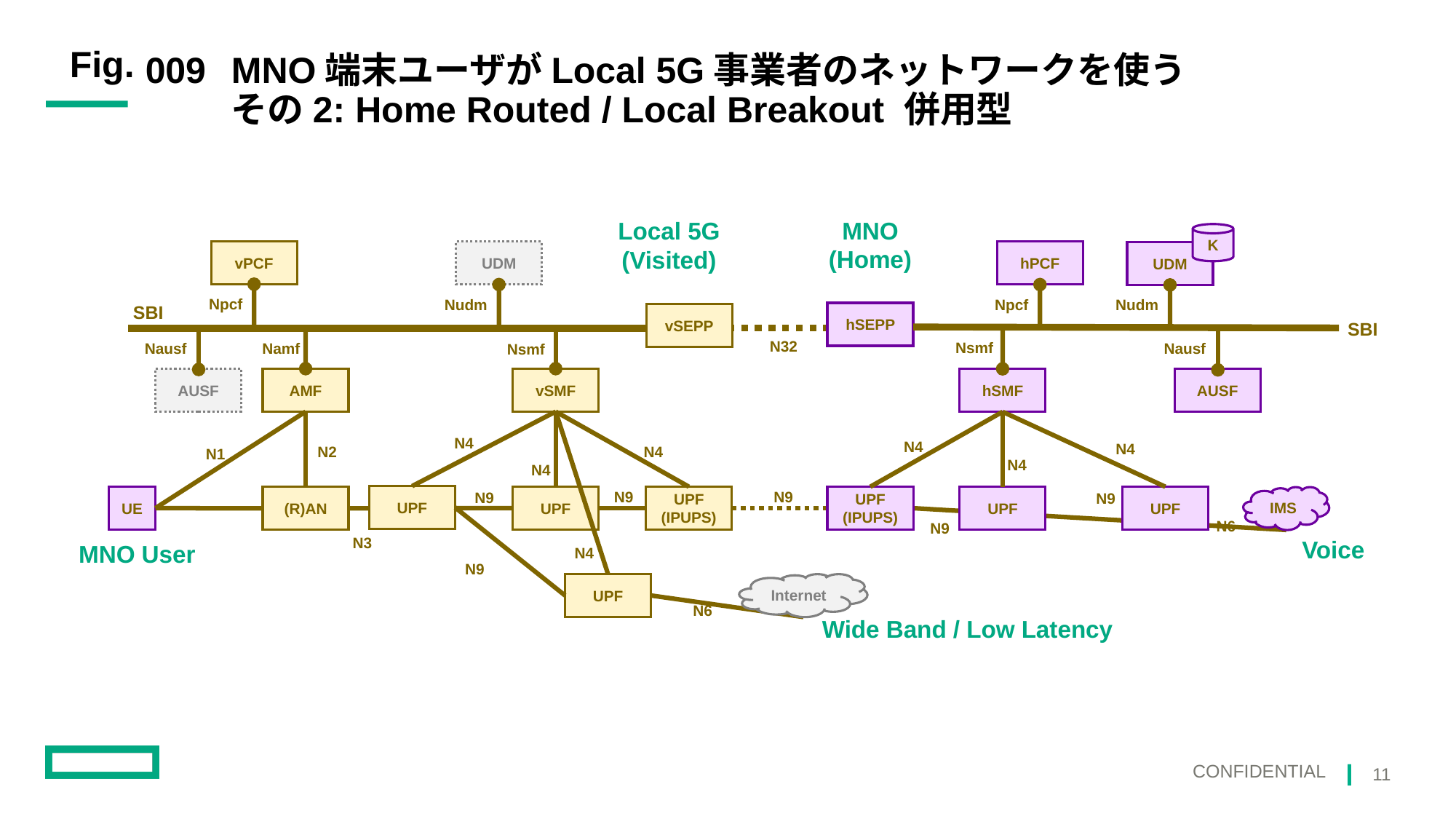

009
# MNO端末ユーザがLocal 5G事業者のネットワークを使う その2: Home Routed / Local Breakout 併用型
MNO
(Home)
Local 5G
(Visited)
K
vPCF
UDM
hPCF
UDM
Npcf
Nudm
Npcf
Nudm
SBI
hSEPP
vSEPP
SBI
N32
Nsmf
Nausf
Namf
Nausf
Nsmf
AUSF
AMF
vSMF
hSMF
AUSF
N4
N4
N4
N2
N4
N1
N4
N4
N9
N9
N9
N9
UPF
UE
UPF
UPF
(IPUPS)
UPF
(IPUPS)
UPF
(R)AN
UPF
IMS
N6
N9
N3
Voice
N4
MNO User
N9
UPF
Internet
N6
Wide Band / Low Latency
11
Confidential